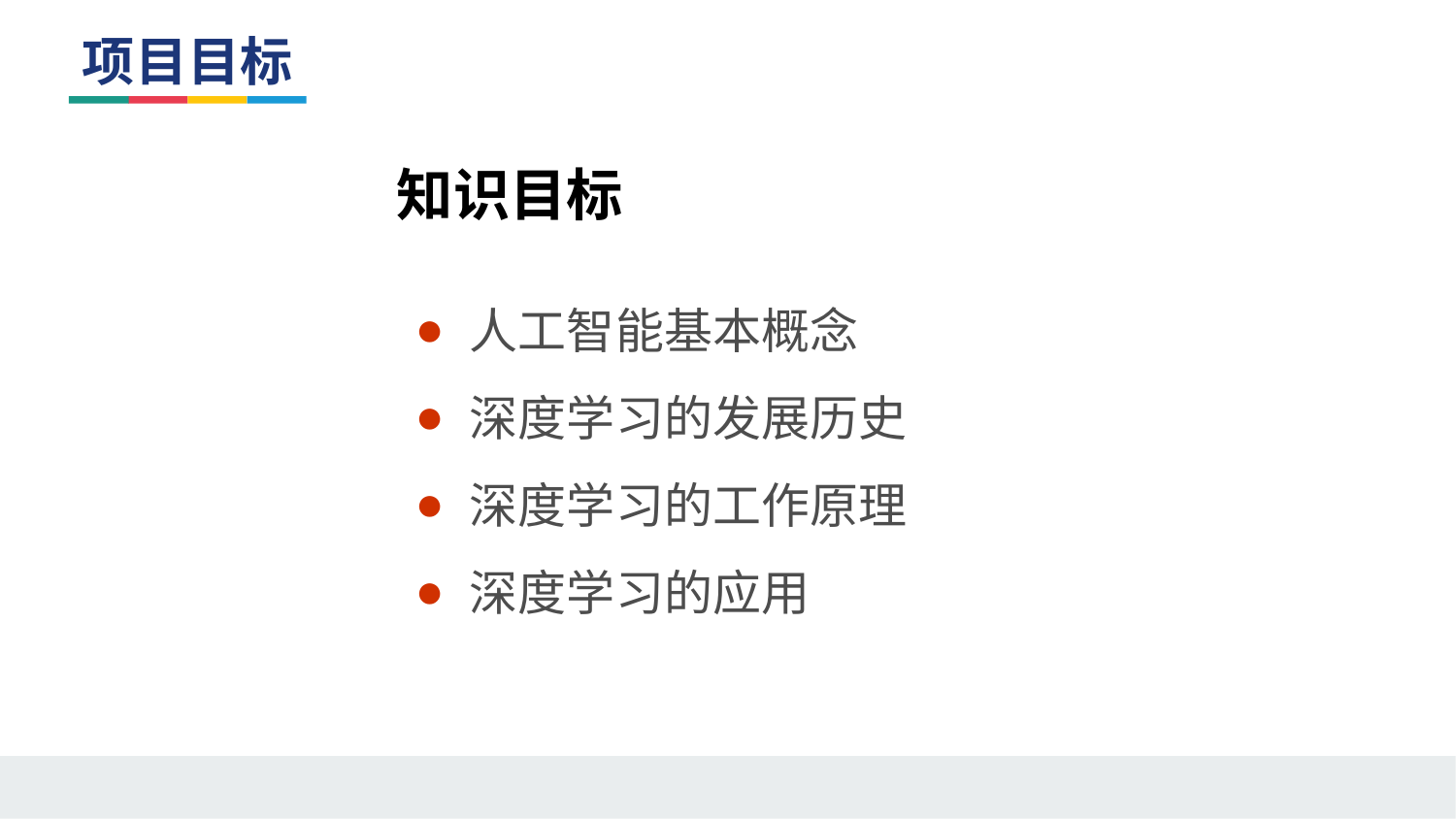

# 项目目标
知识目标

人工智能基本概念
深度学习的发展历史
深度学习的工作原理
深度学习的应用